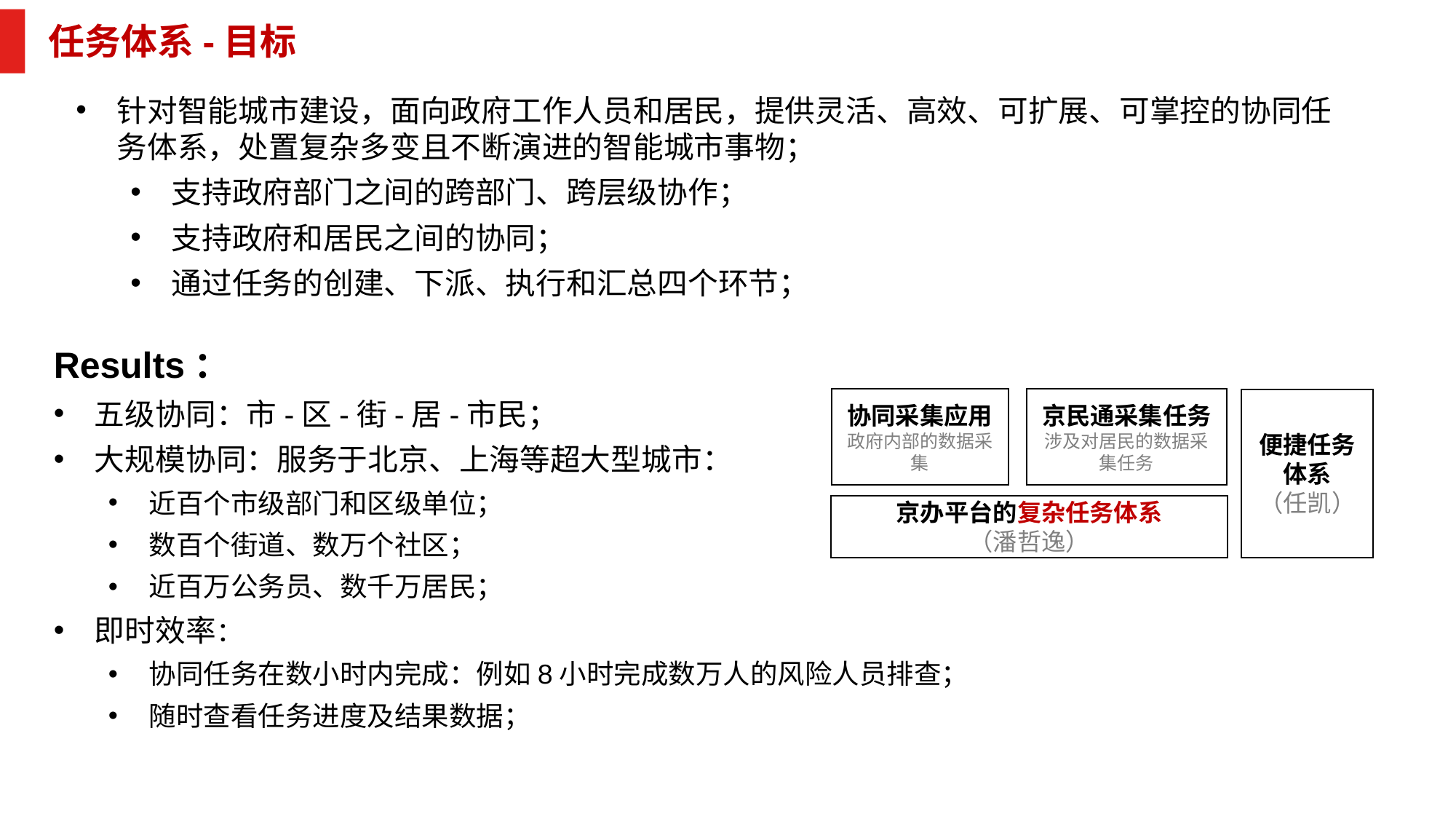

# 任务体系-目标
针对智能城市建设，面向政府工作人员和居民，提供灵活、高效、可扩展、可掌控的协同任务体系，处置复杂多变且不断演进的智能城市事物；
支持政府部门之间的跨部门、跨层级协作；
支持政府和居民之间的协同；
通过任务的创建、下派、执行和汇总四个环节；
Results：
五级协同：市-区-街-居-市民；
大规模协同：服务于北京、上海等超大型城市：
近百个市级部门和区级单位；
数百个街道、数万个社区；
近百万公务员、数千万居民；
即时效率：
协同任务在数小时内完成：例如8小时完成数万人的风险人员排查；
随时查看任务进度及结果数据；
协同采集应用
政府内部的数据采集
京民通采集任务
涉及对居民的数据采集任务
便捷任务体系
（任凯）
京办平台的复杂任务体系
（潘哲逸）